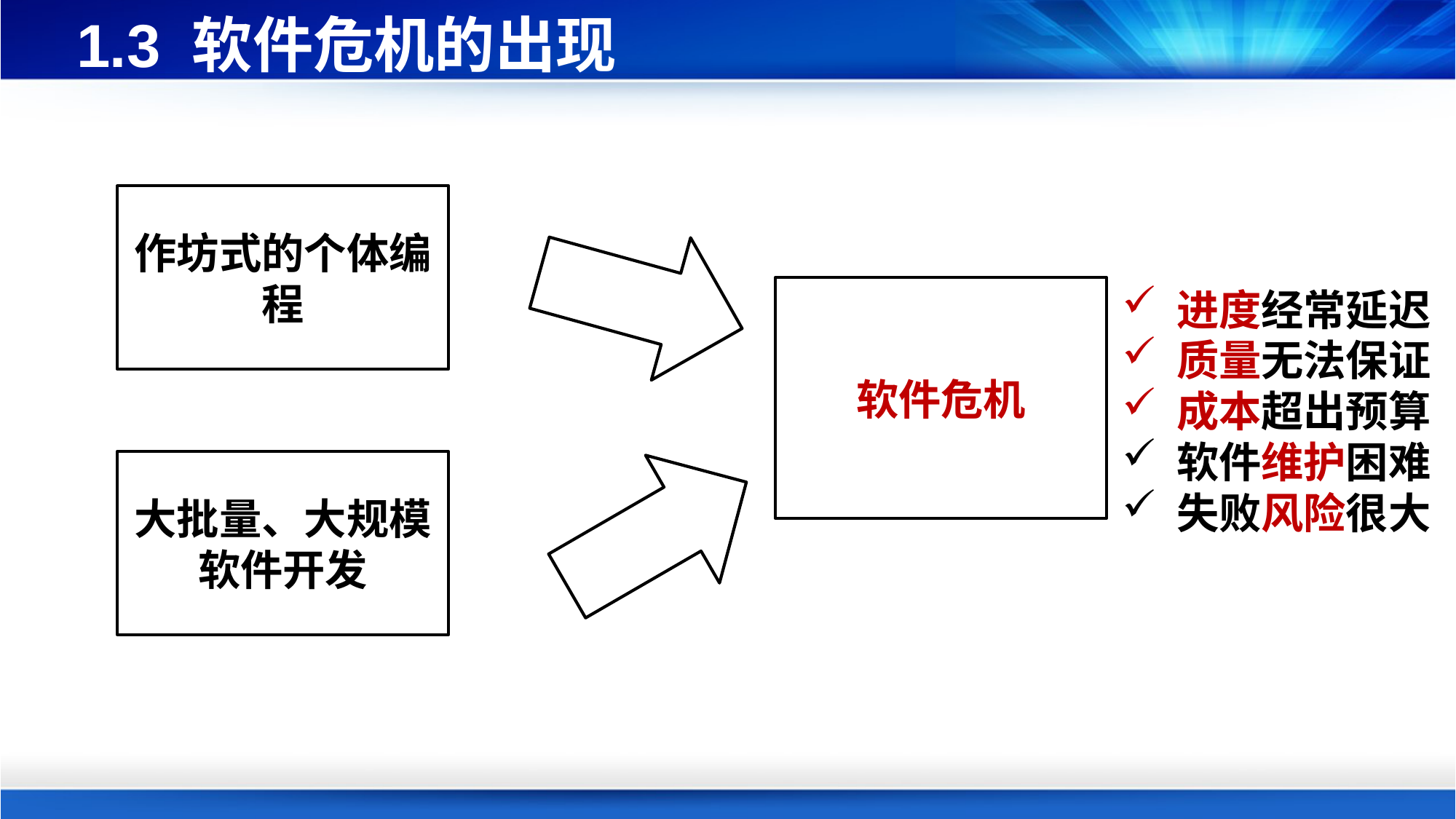

# 1.3 软件危机的出现
作坊式的个体编程

软件危机
进度经常延迟
质量无法保证
成本超出预算
软件维护困难
失败风险很大
大批量、大规模软件开发